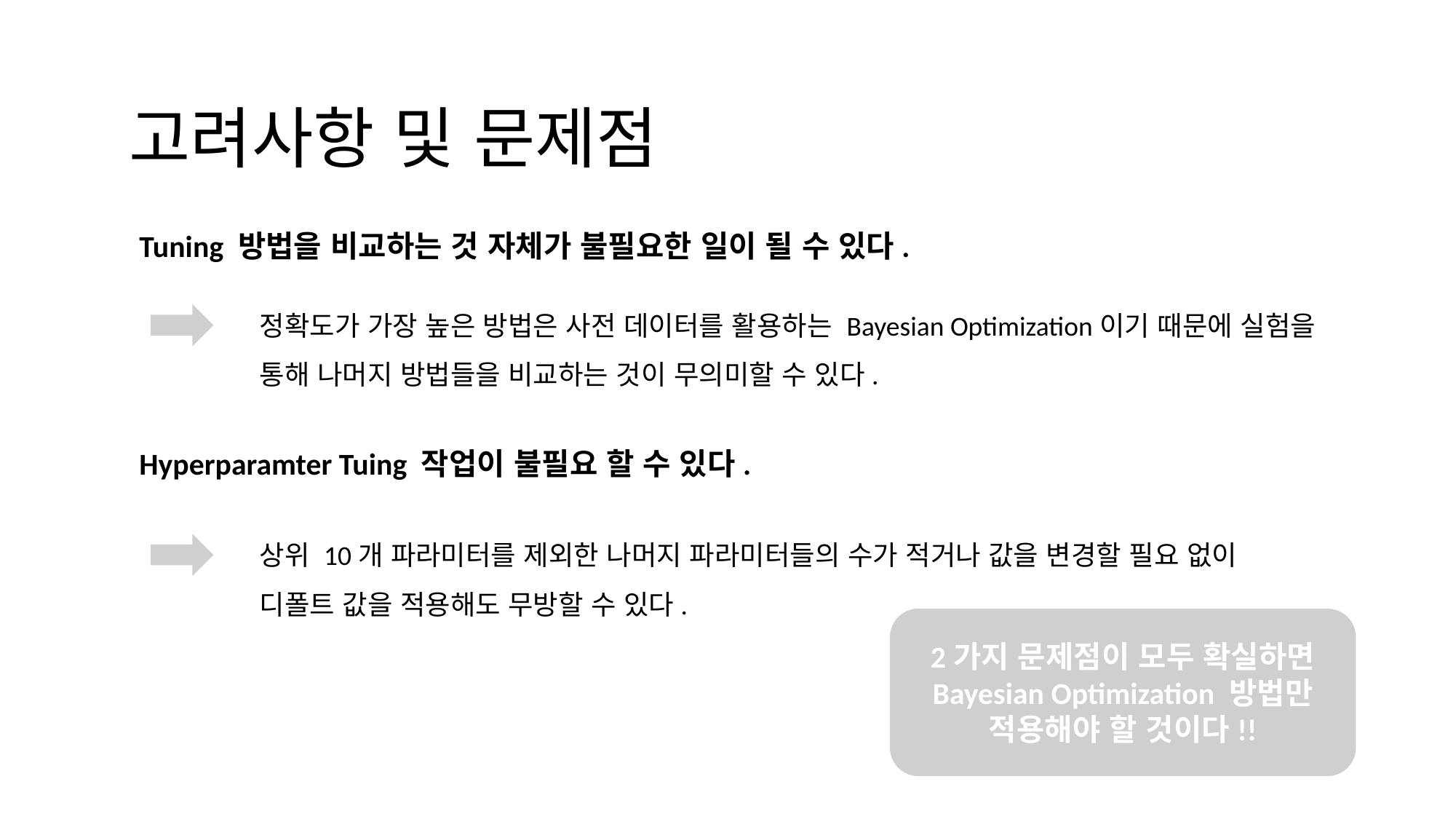

#
고려사항 및 문제점
Tuning 방법을 비교하는 것 자체가 불필요한 일이 될 수 있다.
정확도가 가장 높은 방법은 사전 데이터를 활용하는 Bayesian Optimization이기 때문에 실험을 통해 나머지 방법들을 비교하는 것이 무의미할 수 있다.

Hyperparamter Tuing 작업이 불필요 할 수 있다.
상위 10개 파라미터를 제외한 나머지 파라미터들의 수가 적거나 값을 변경할 필요 없이 디폴트 값을 적용해도 무방할 수 있다.

2가지 문제점이 모두 확실하면 Bayesian Optimization 방법만 적용해야 할 것이다!!